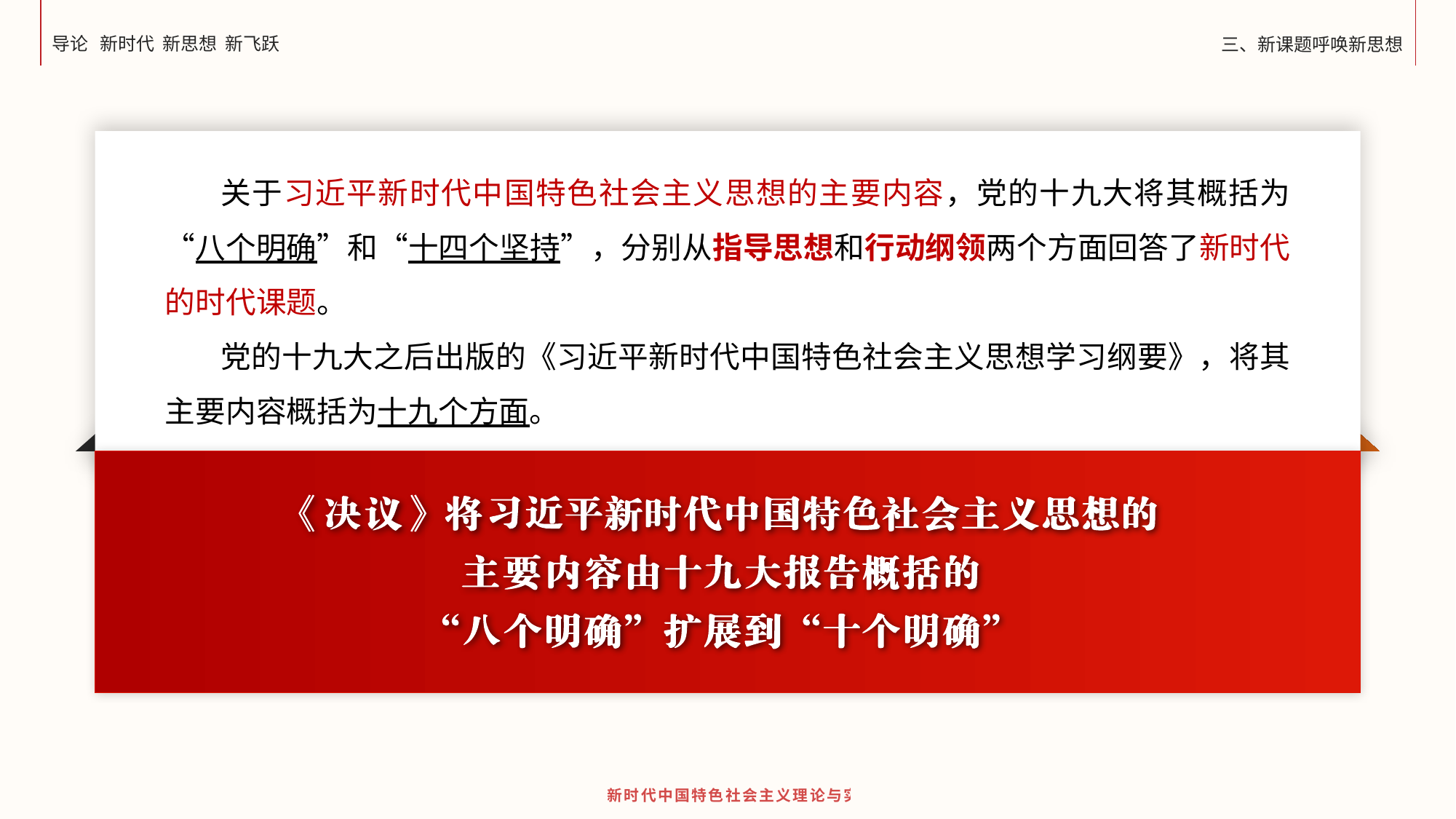

关于习近平新时代中国特色社会主义思想的主要内容，党的十九大将其概括为“八个明确”和“十四个坚持”，分别从指导思想和行动纲领两个方面回答了新时代的时代课题。
党的十九大之后出版的《习近平新时代中国特色社会主义思想学习纲要》，将其主要内容概括为十九个方面。